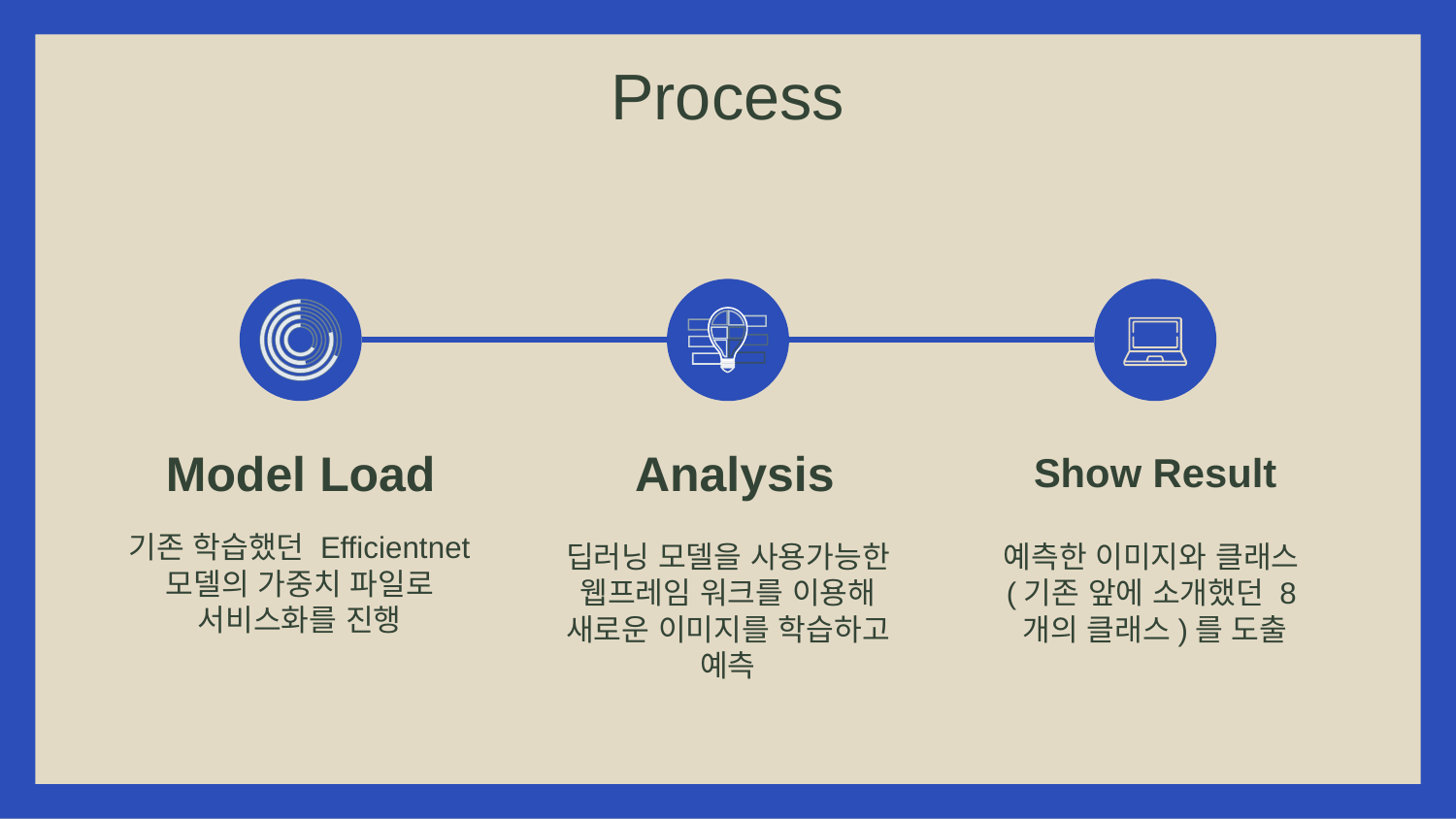

Process

Model Load
 Analysis
Show Result
기존 학습했던 Efficientnet 모델의 가중치 파일로 서비스화를 진행
딥러닝 모델을 사용가능한 웹프레임 워크를 이용해 새로운 이미지를 학습하고 예측
예측한 이미지와 클래스(기존 앞에 소개했던 8개의 클래스)를 도출